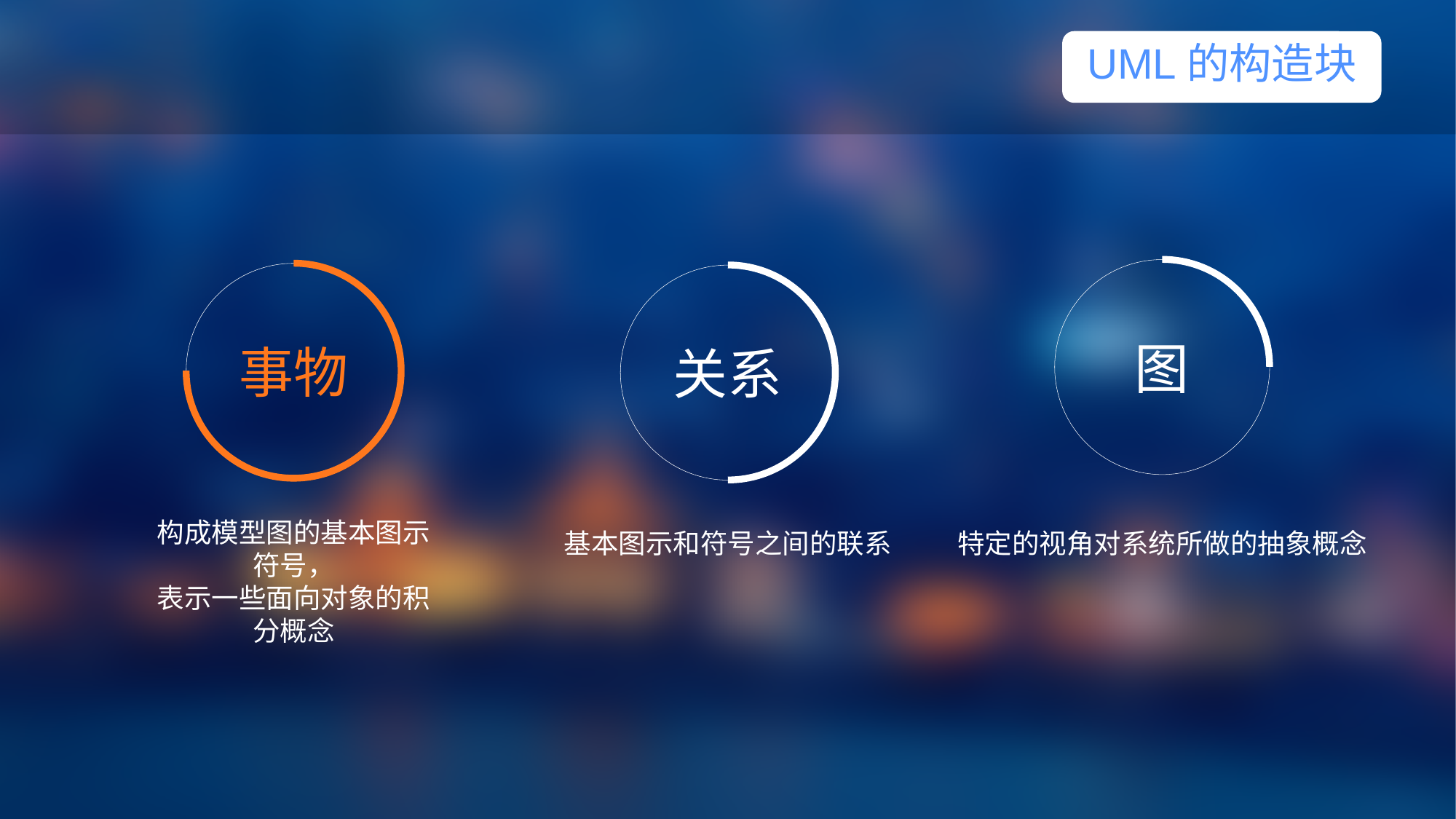

UML的构造块
1
                     点击添加标题

图

事物

关系
构成模型图的基本图示符号，
表示一些面向对象的积分概念
基本图示和符号之间的联系
特定的视角对系统所做的抽象概念